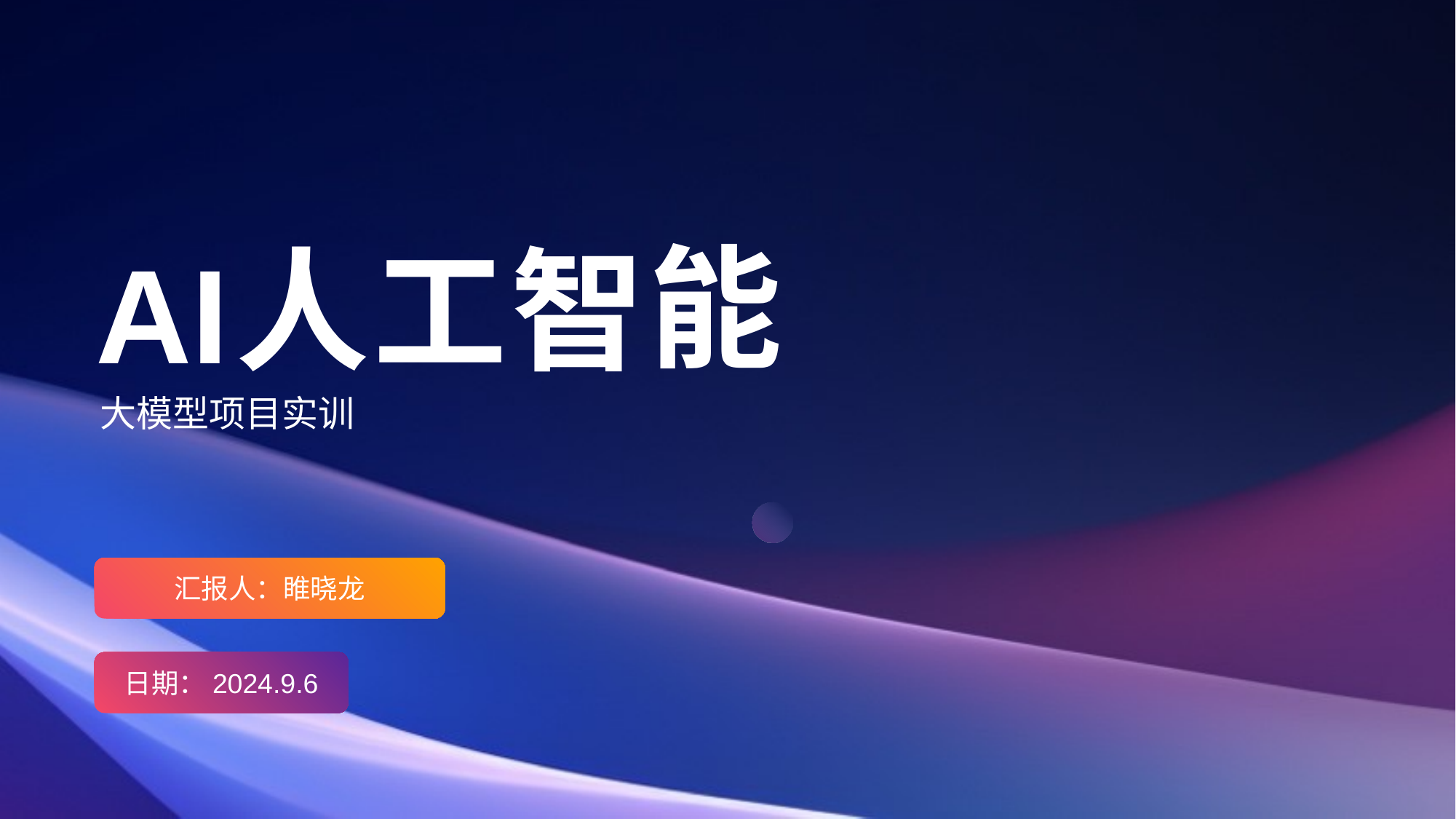

能
人
工
智
AI
大模型项目实训

汇报人：睢晓龙
日期：2024.9.6